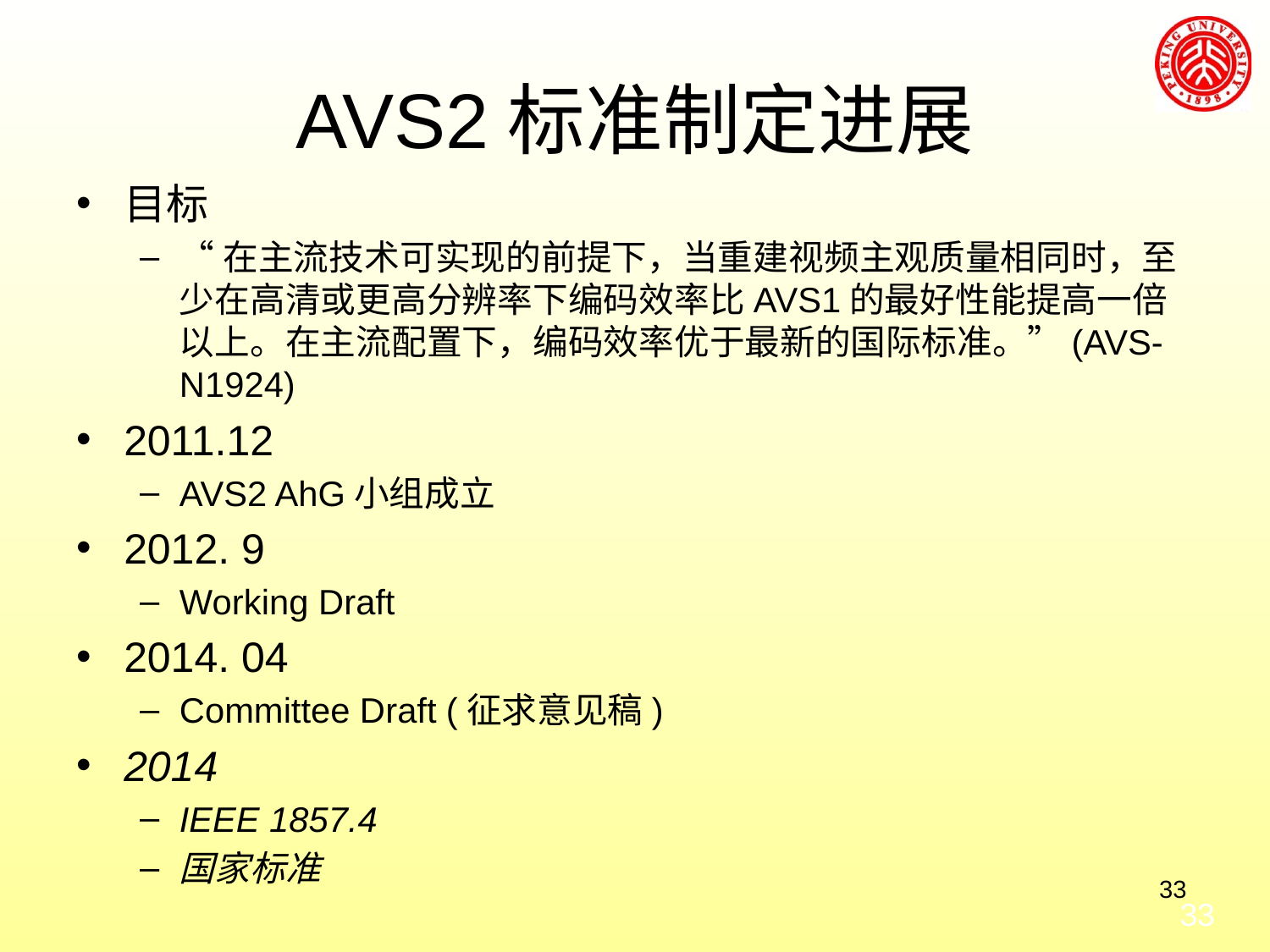

# AVS2标准制定进展
目标
“在主流技术可实现的前提下，当重建视频主观质量相同时，至少在高清或更高分辨率下编码效率比AVS1的最好性能提高一倍以上。在主流配置下，编码效率优于最新的国际标准。”(AVS-N1924)
2011.12
AVS2 AhG小组成立
2012. 9
Working Draft
2014. 04
Committee Draft (征求意见稿)
2014
IEEE 1857.4
国家标准

33